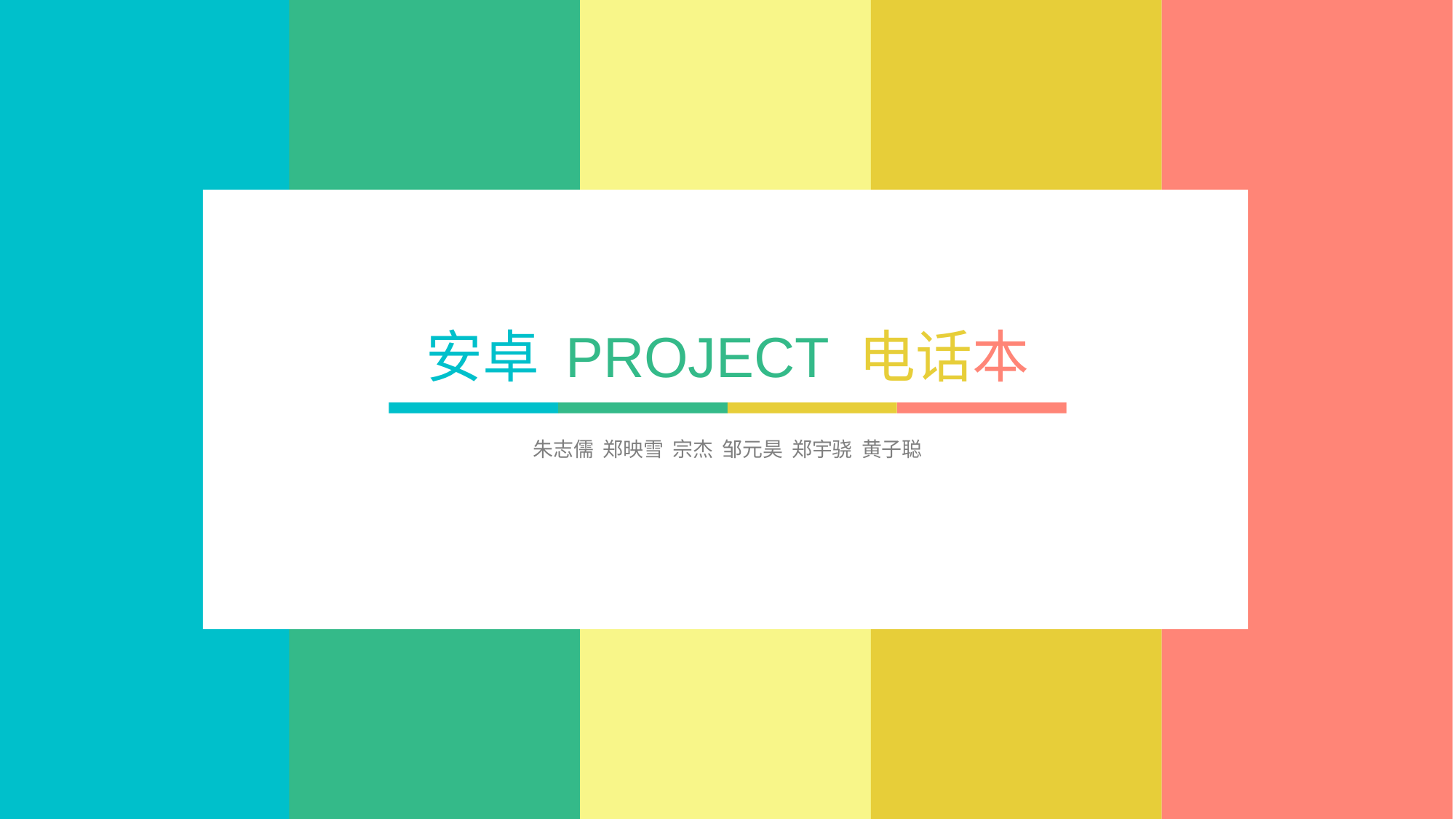

安卓 PROJECT 电话本

朱志儒  郑映雪  宗杰  邹元昊  郑宇骁  黄子聪